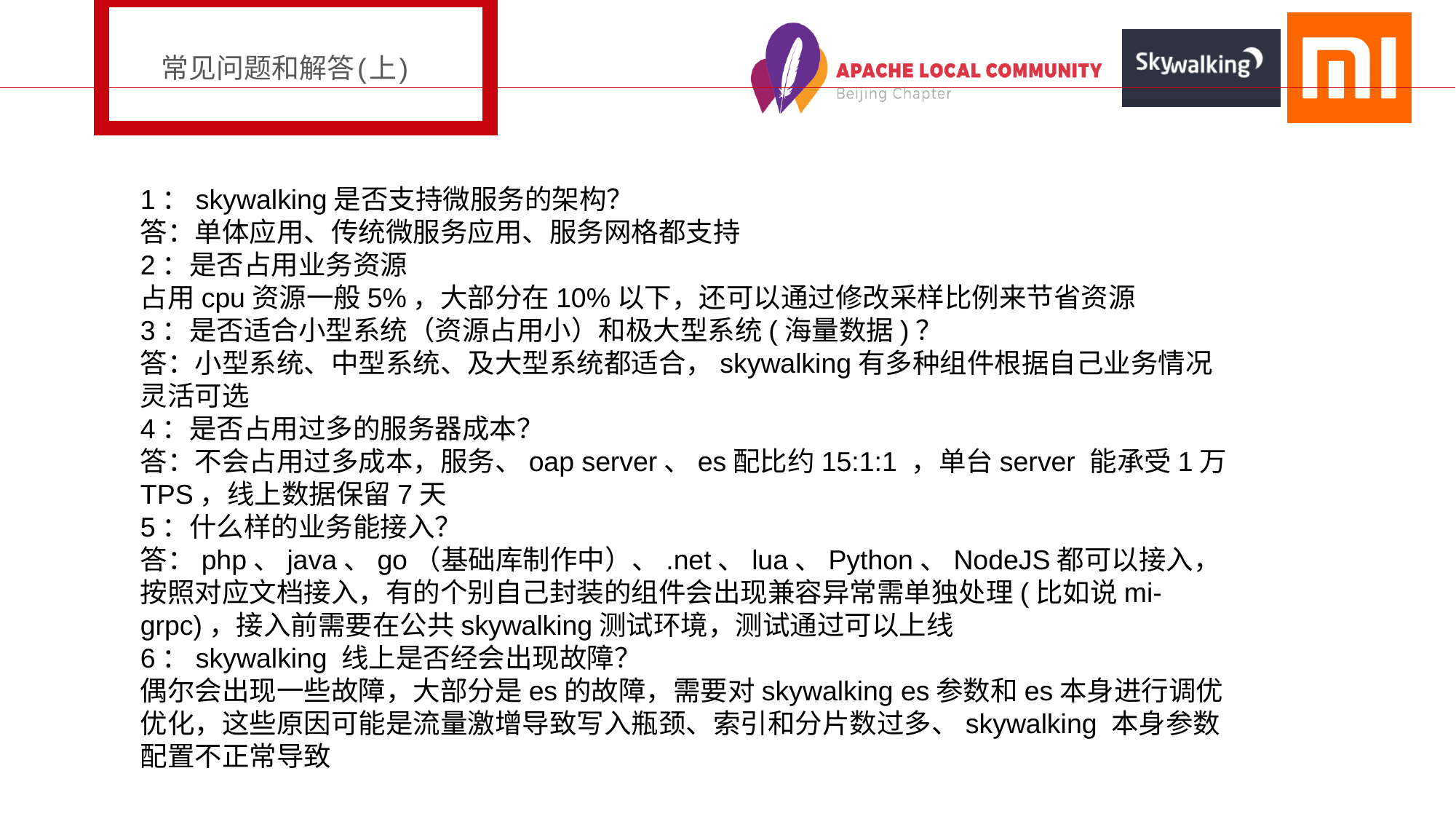

常见问题和解答(上)
1：skywalking是否支持微服务的架构？
答：单体应用、传统微服务应用、服务网格都支持
2：是否占用业务资源
占用cpu资源一般5%，大部分在10%以下，还可以通过修改采样比例来节省资源
3：是否适合小型系统（资源占用小）和极大型系统(海量数据)？
答：小型系统、中型系统、及大型系统都适合，skywalking有多种组件根据自己业务情况灵活可选
4：是否占用过多的服务器成本？
答：不会占用过多成本，服务、oap server、es配比约15:1:1 ，单台server 能承受1万TPS，线上数据保留7天
5：什么样的业务能接入？
答：php、java、go（基础库制作中）、.net、lua、Python、NodeJS都可以接入，按照对应文档接入，有的个别自己封装的组件会出现兼容异常需单独处理(比如说mi-grpc)，接入前需要在公共skywalking测试环境，测试通过可以上线
6：skywalking 线上是否经会出现故障？
偶尔会出现一些故障，大部分是es的故障，需要对skywalking es参数和es本身进行调优优化，这些原因可能是流量激增导致写入瓶颈、索引和分片数过多、skywalking 本身参数配置不正常导致